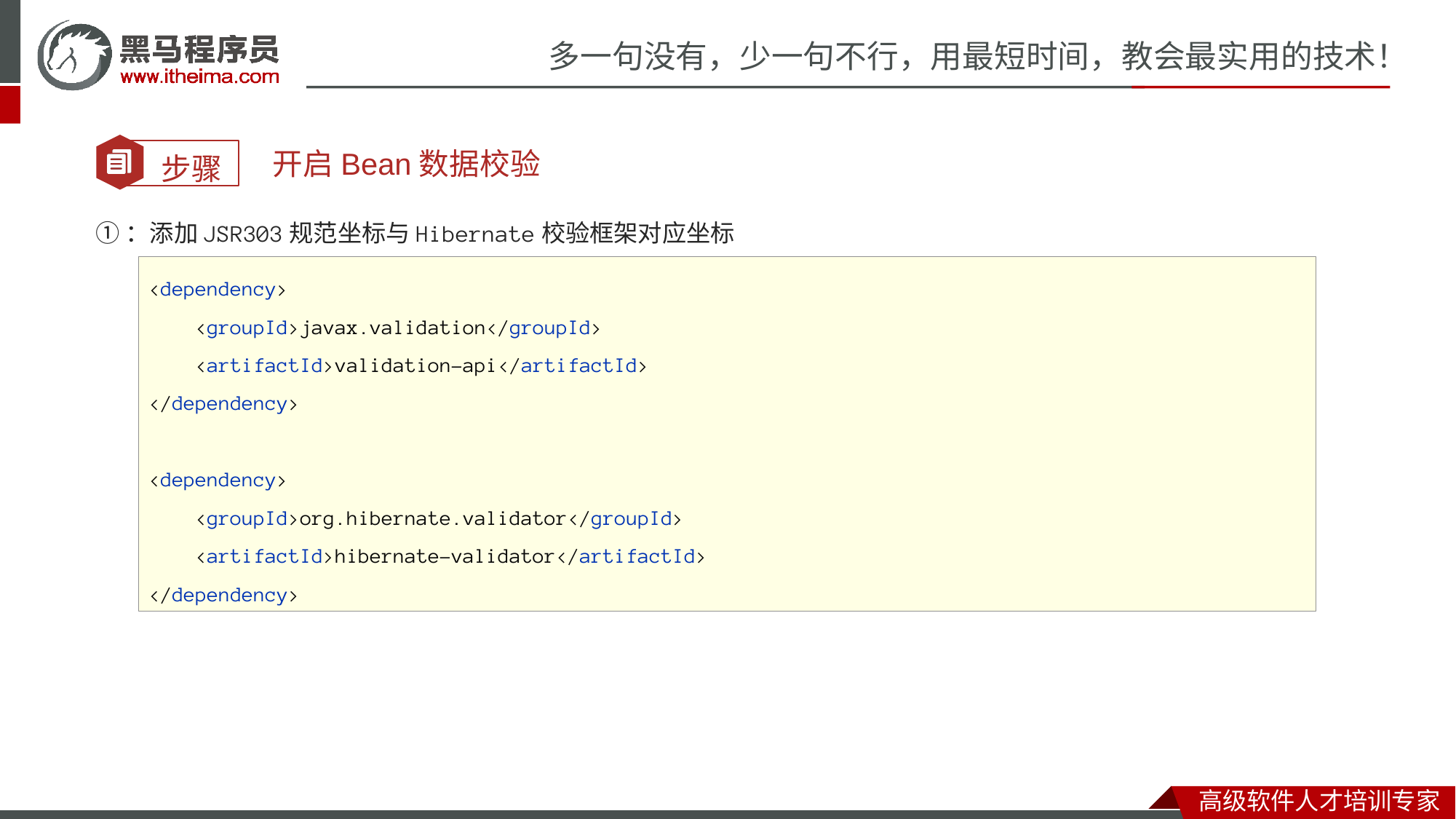

开启Bean数据校验
①：添加JSR303规范坐标与Hibernate校验框架对应坐标
<dependency>
    <groupId>javax.validation</groupId>
    <artifactId>validation-api</artifactId>
</dependency>
<dependency>
    <groupId>org.hibernate.validator</groupId>
    <artifactId>hibernate-validator</artifactId>
</dependency>